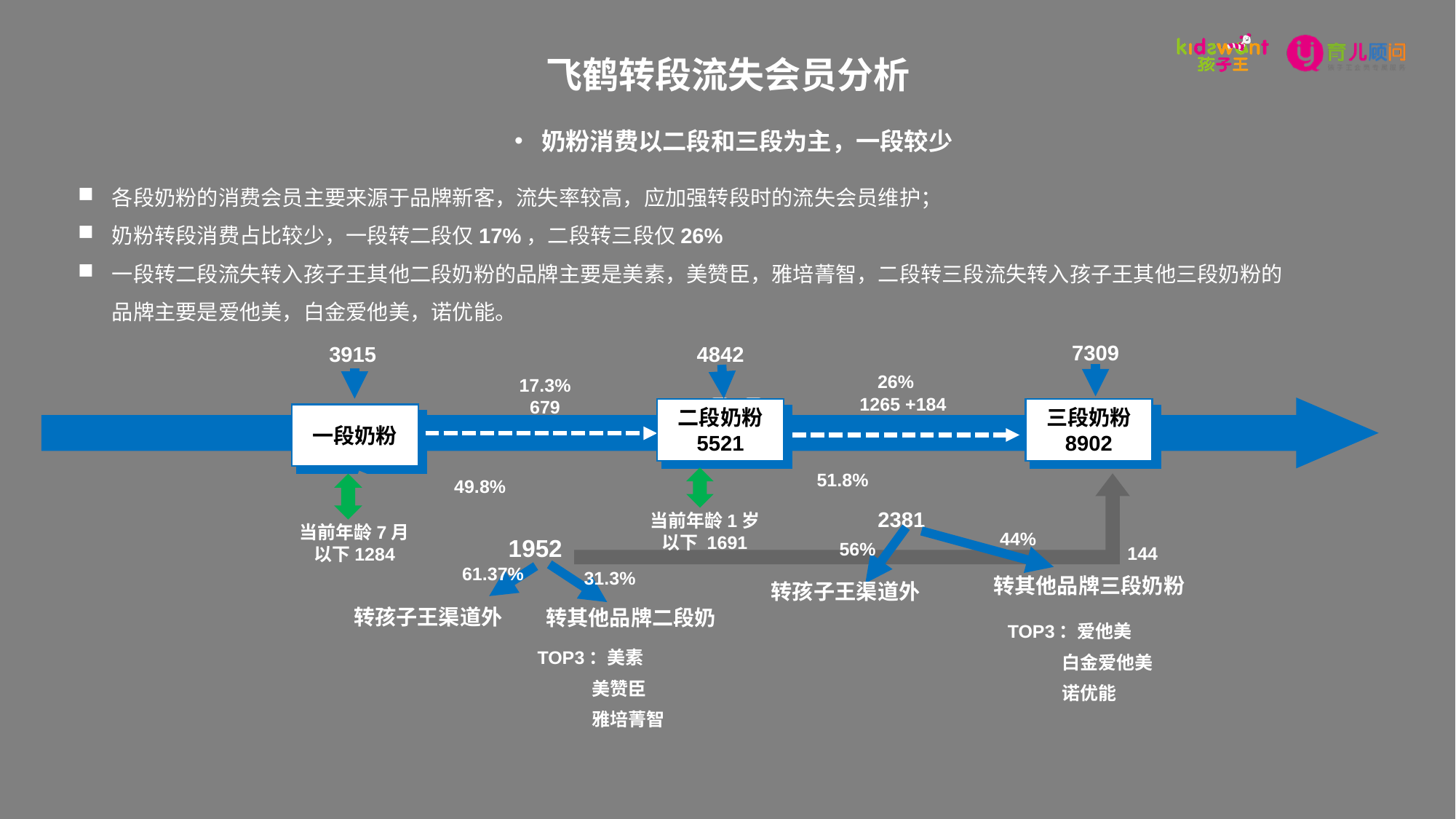

飞鹤转段流失会员分析
奶粉消费以二段和三段为主，一段较少
各段奶粉的消费会员主要来源于品牌新客，流失率较高，应加强转段时的流失会员维护；
奶粉转段消费占比较少，一段转二段仅17%，二段转三段仅26%
一段转二段流失转入孩子王其他二段奶粉的品牌主要是美素，美赞臣，雅培菁智，二段转三段流失转入孩子王其他三段奶粉的品牌主要是爱他美，白金爱他美，诺优能。
7309
4842
3915
26%
17.3%
679
1265 +184

三段奶粉
8902
二段奶粉
5521
一段奶粉

51.8%
49.8%

2381
当前年龄1岁以下 1691
当前年龄7月以下1284
44%
1952
56%
144
61.37%
31.3%
转其他品牌三段奶粉
转孩子王渠道外
转孩子王渠道外
转其他品牌二段奶
TOP3：爱他美
            白金爱他美
            诺优能
TOP3：美素
            美赞臣
            雅培菁智